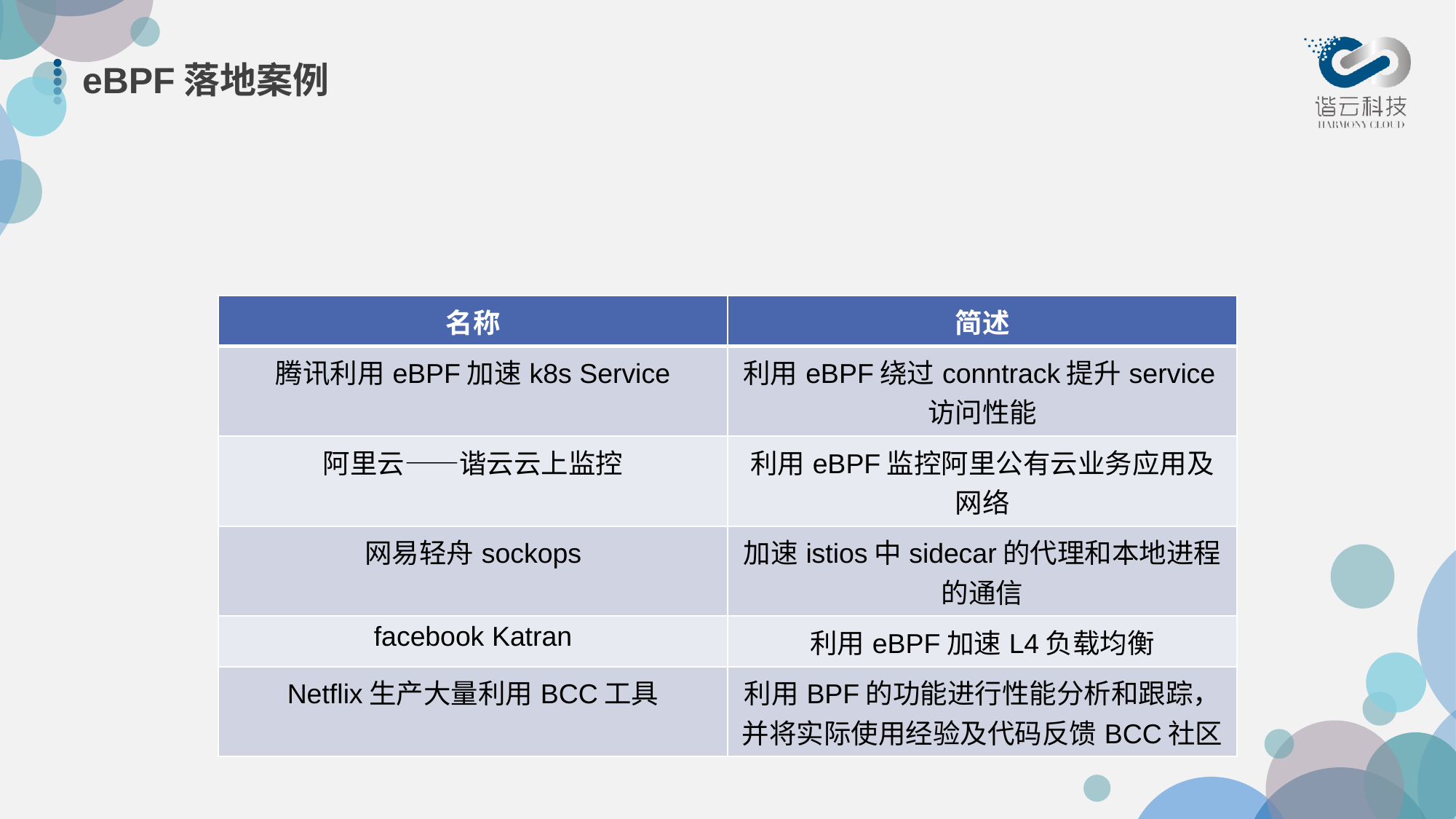

# eBPF落地案例
| 名称 | 简述 |
| --- | --- |
| 腾讯利用eBPF加速k8s Service | 利用eBPF绕过conntrack提升service访问性能 |
| 阿里云——谐云云上监控 | 利用eBPF监控阿里公有云业务应用及网络 |
| 网易轻舟sockops | 加速istios中sidecar的代理和本地进程的通信 |
| facebook Katran | 利用eBPF加速L4负载均衡 |
| Netflix生产大量利用BCC工具 | 利用BPF的功能进行性能分析和跟踪，并将实际使用经验及代码反馈BCC社区 |